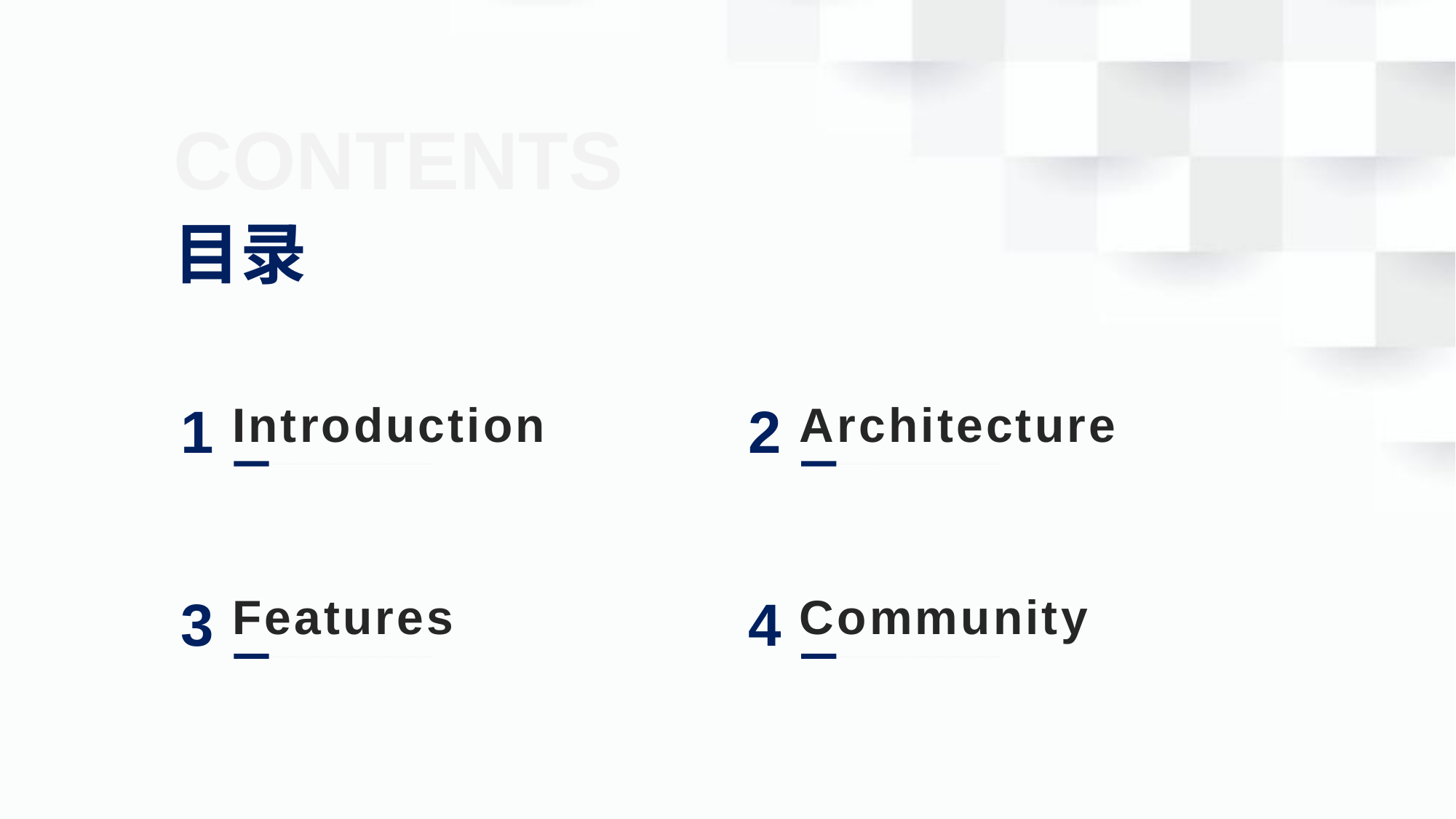

CONTENTS
目录
Introduction
Architecture
1
2

Community
Features
3
4